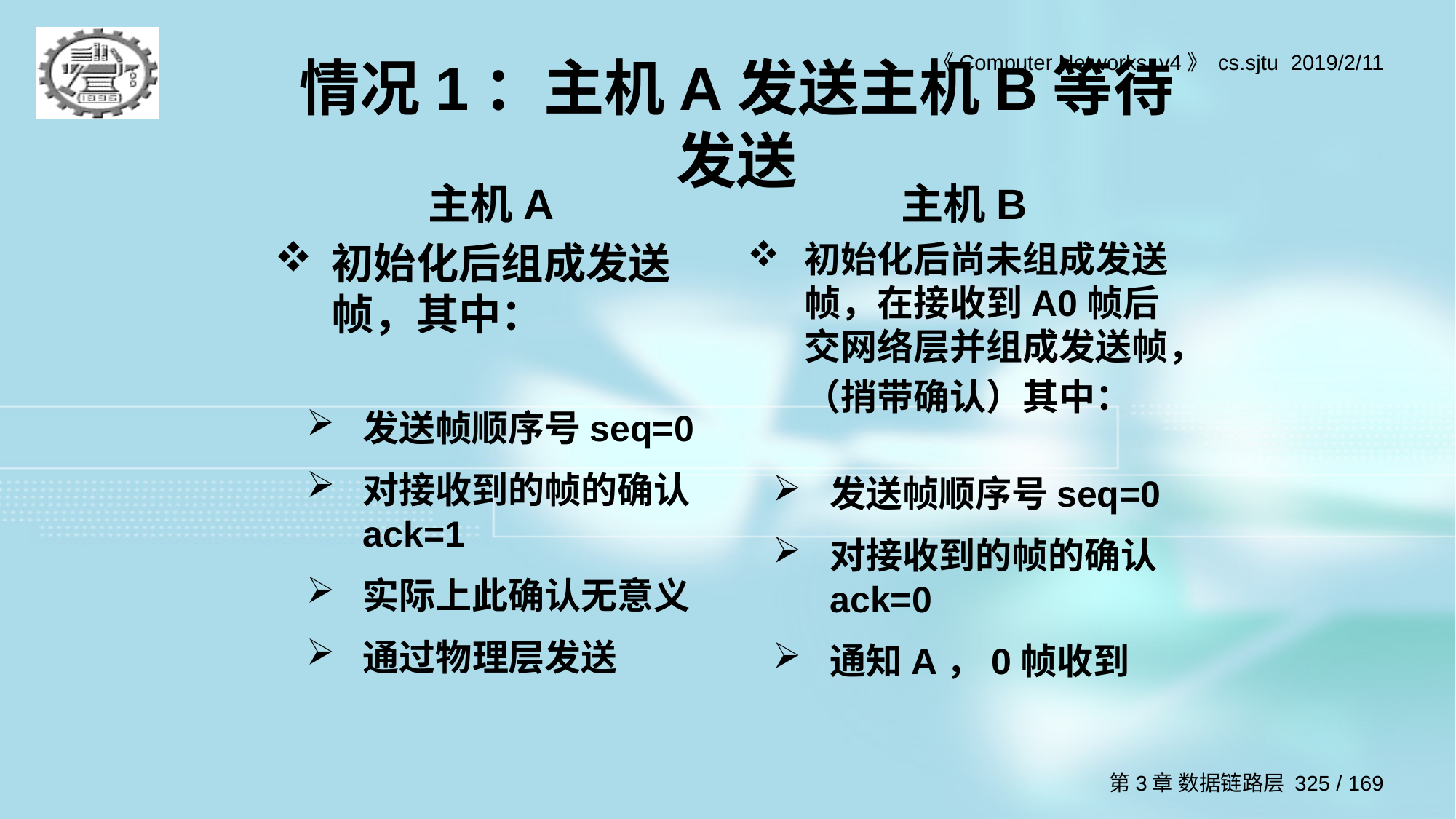

# 情况1：主机A发送主机B等待发送
主机A
初始化后组成发送帧，其中：
主机B
初始化后尚未组成发送帧，在接收到A0帧后交网络层并组成发送帧，（捎带确认）其中：
发送帧顺序号seq=0
对接收到的帧的确认ack=1
实际上此确认无意义
通过物理层发送
发送帧顺序号seq=0
对接收到的帧的确认ack=0
通知A，0帧收到